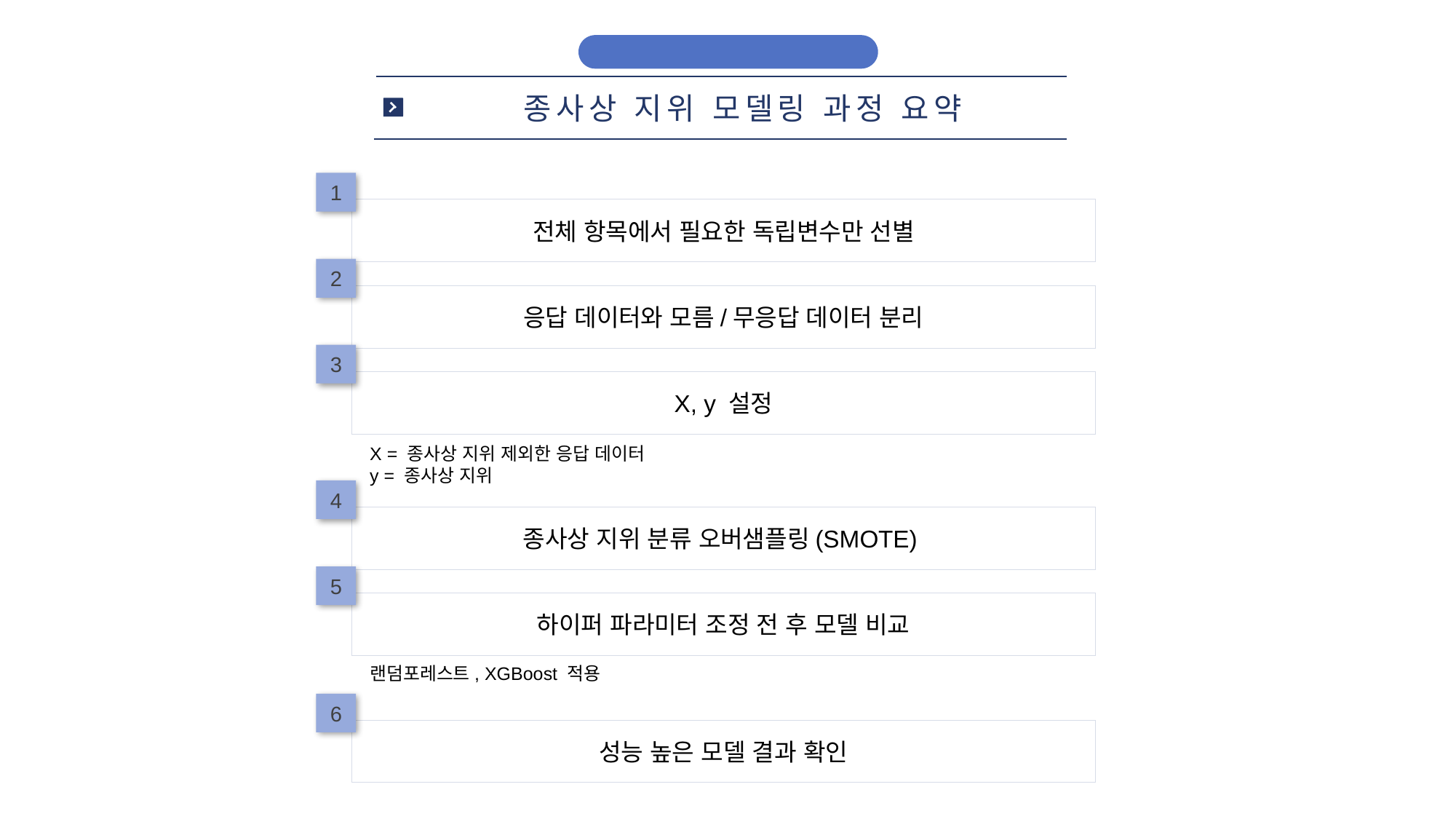

모델링 및 성능평가
종사상 지위 모델링 과정 요약

1
전체 항목에서 필요한 독립변수만 선별
2
응답 데이터와 모름/무응답 데이터 분리
3
X, y 설정
X = 종사상 지위 제외한 응답 데이터
y = 종사상 지위
4
종사상 지위 분류 오버샘플링(SMOTE)
5
하이퍼 파라미터 조정 전 후 모델 비교
랜덤포레스트, XGBoost 적용
6
성능 높은 모델 결과 확인